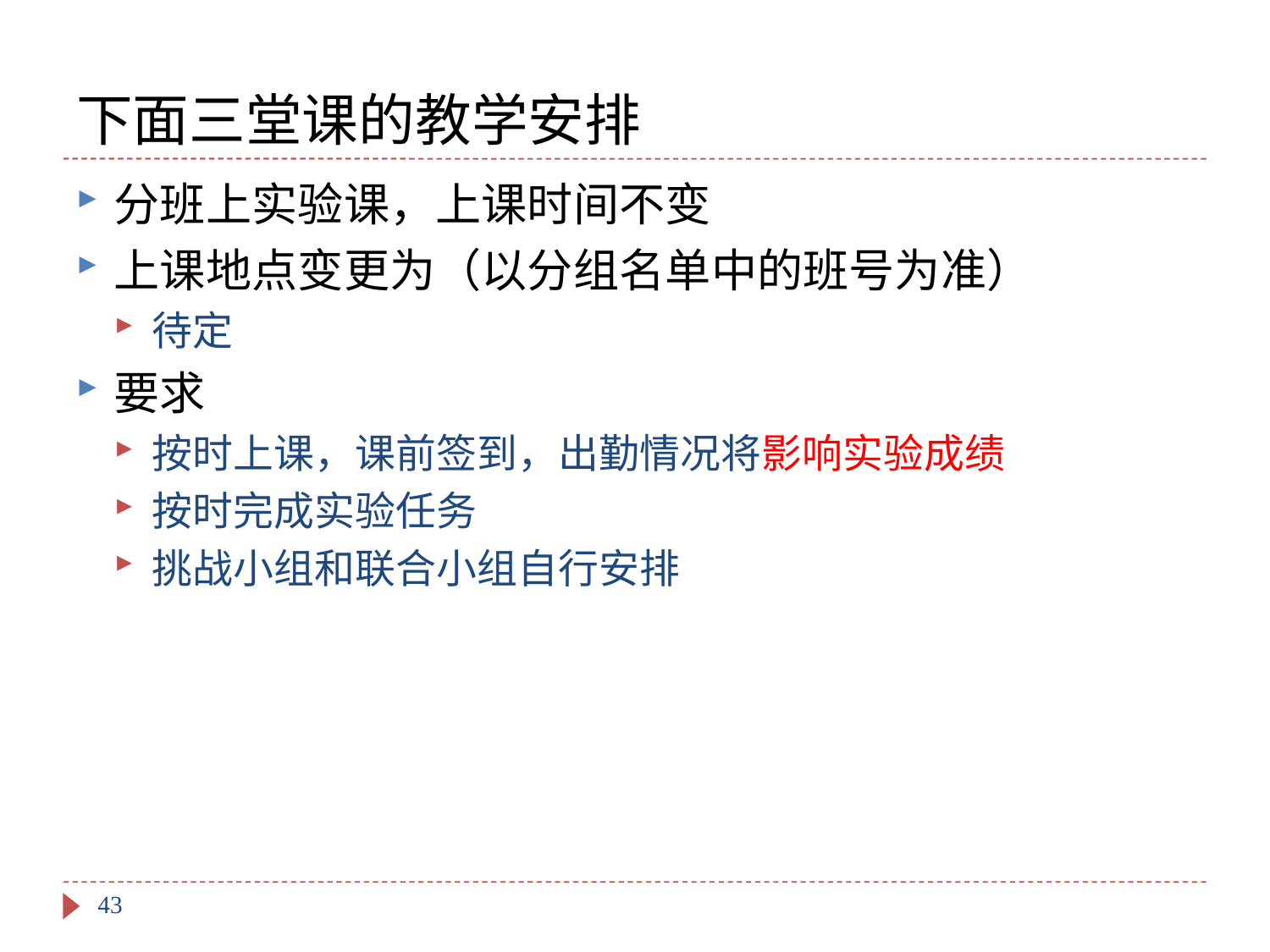

# 下面三堂课的教学安排
分班上实验课，上课时间不变
上课地点变更为（以分组名单中的班号为准）
待定
要求
按时上课，课前签到，出勤情况将影响实验成绩
按时完成实验任务
挑战小组和联合小组自行安排

43